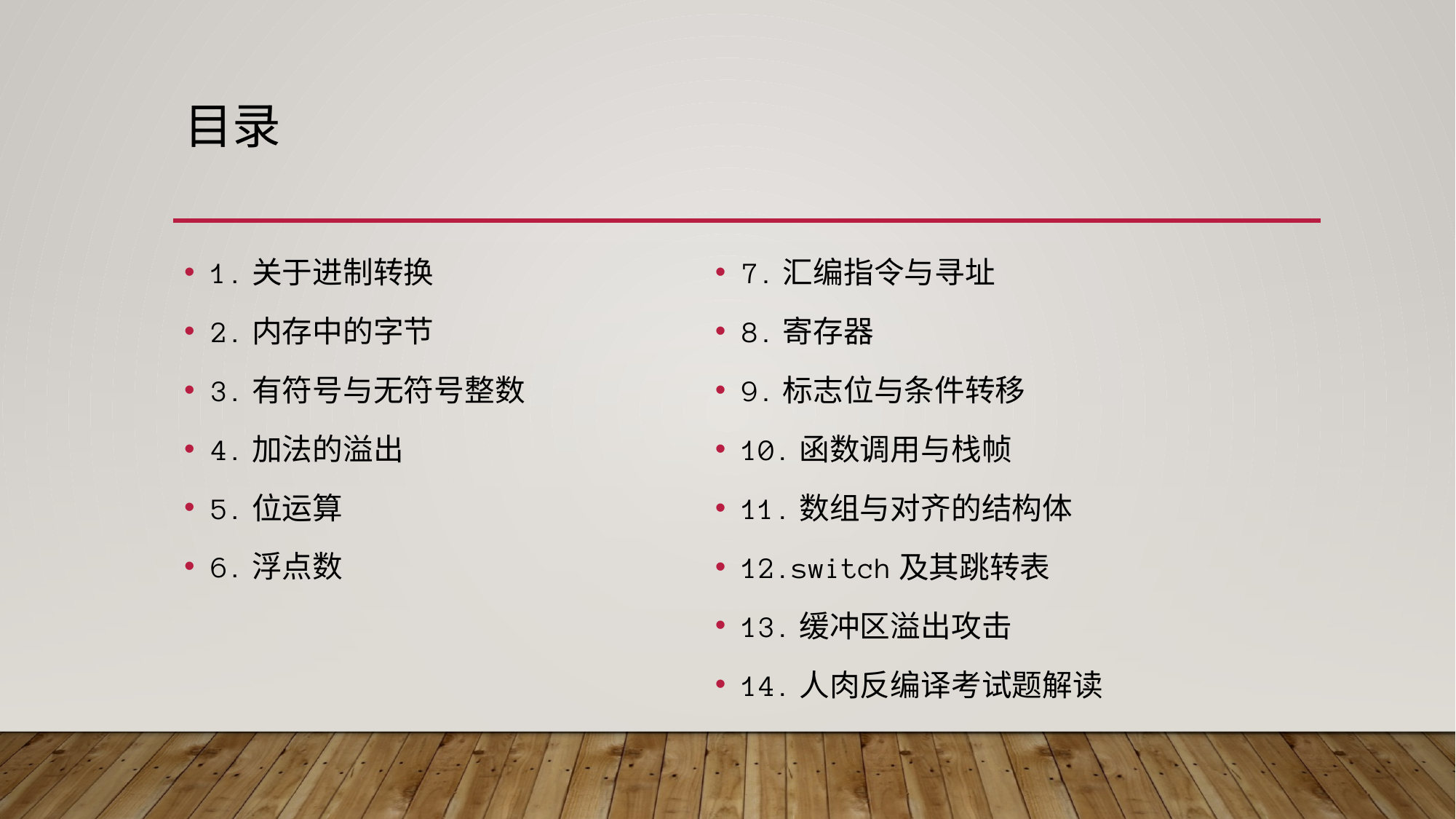

# 目录
7.汇编指令与寻址
8.寄存器
9.标志位与条件转移
10.函数调用与栈帧
11.数组与对齐的结构体
12.switch及其跳转表
13.缓冲区溢出攻击
14.人肉反编译考试题解读

1.关于进制转换
2.内存中的字节
3.有符号与无符号整数
4.加法的溢出
5.位运算
6.浮点数